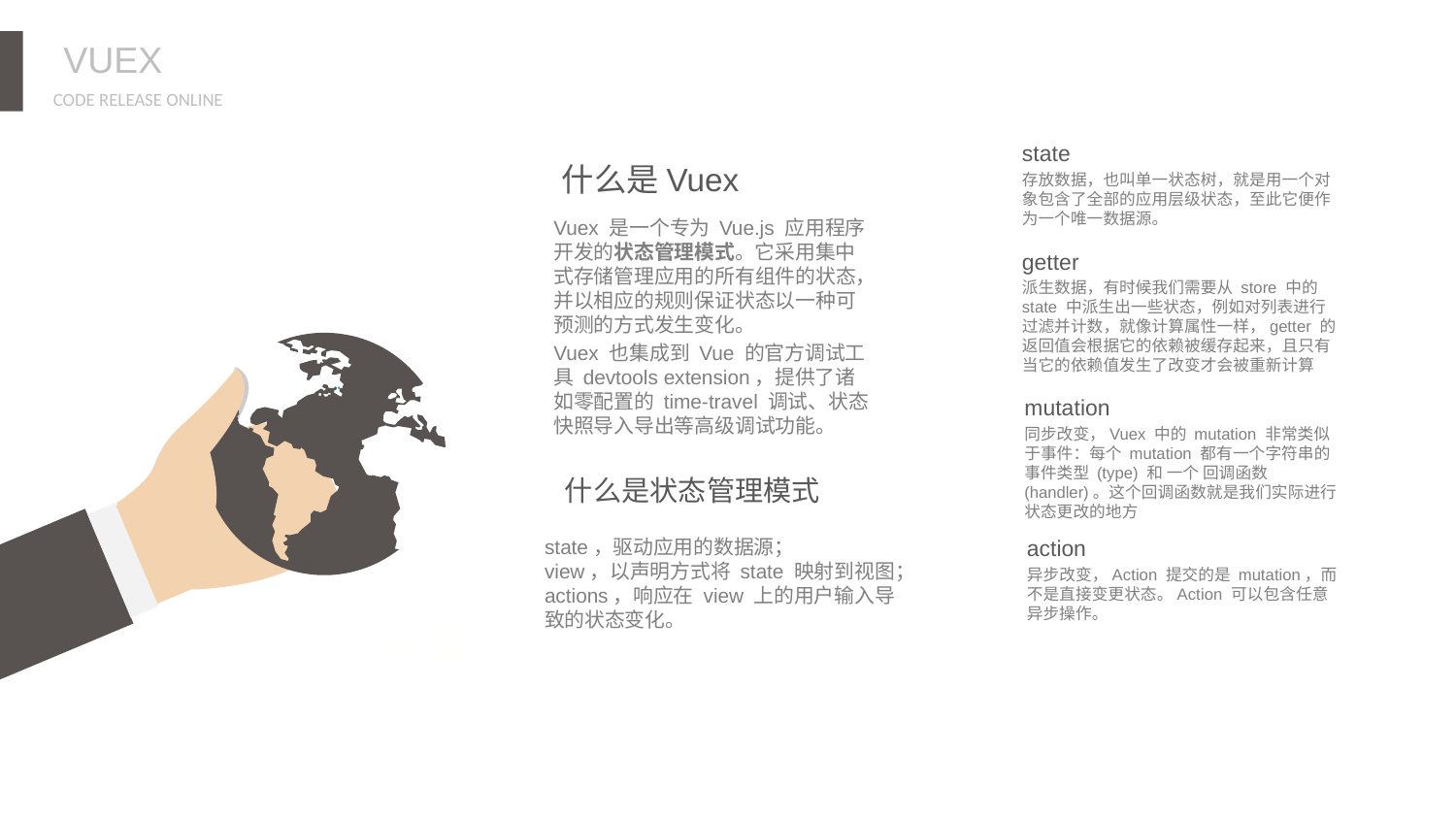

VUEX
state
存放数据，也叫单一状态树，就是用一个对象包含了全部的应用层级状态，至此它便作为一个唯一数据源。
getter
派生数据，有时候我们需要从 store 中的 state 中派生出一些状态，例如对列表进行过滤并计数，就像计算属性一样，getter 的返回值会根据它的依赖被缓存起来，且只有当它的依赖值发生了改变才会被重新计算
mutation
同步改变，Vuex 中的 mutation 非常类似于事件：每个 mutation 都有一个字符串的 事件类型 (type) 和 一个 回调函数 (handler)。这个回调函数就是我们实际进行状态更改的地方
action
异步改变，Action 提交的是 mutation，而不是直接变更状态。Action 可以包含任意异步操作。
什么是Vuex
Vuex 是一个专为 Vue.js 应用程序开发的状态管理模式。它采用集中式存储管理应用的所有组件的状态，并以相应的规则保证状态以一种可预测的方式发生变化。
Vuex 也集成到 Vue 的官方调试工具 devtools extension，提供了诸如零配置的 time-travel 调试、状态快照导入导出等高级调试功能。

什么是状态管理模式
state，驱动应用的数据源；
view，以声明方式将 state 映射到视图；
actions，响应在 view 上的用户输入导致的状态变化。